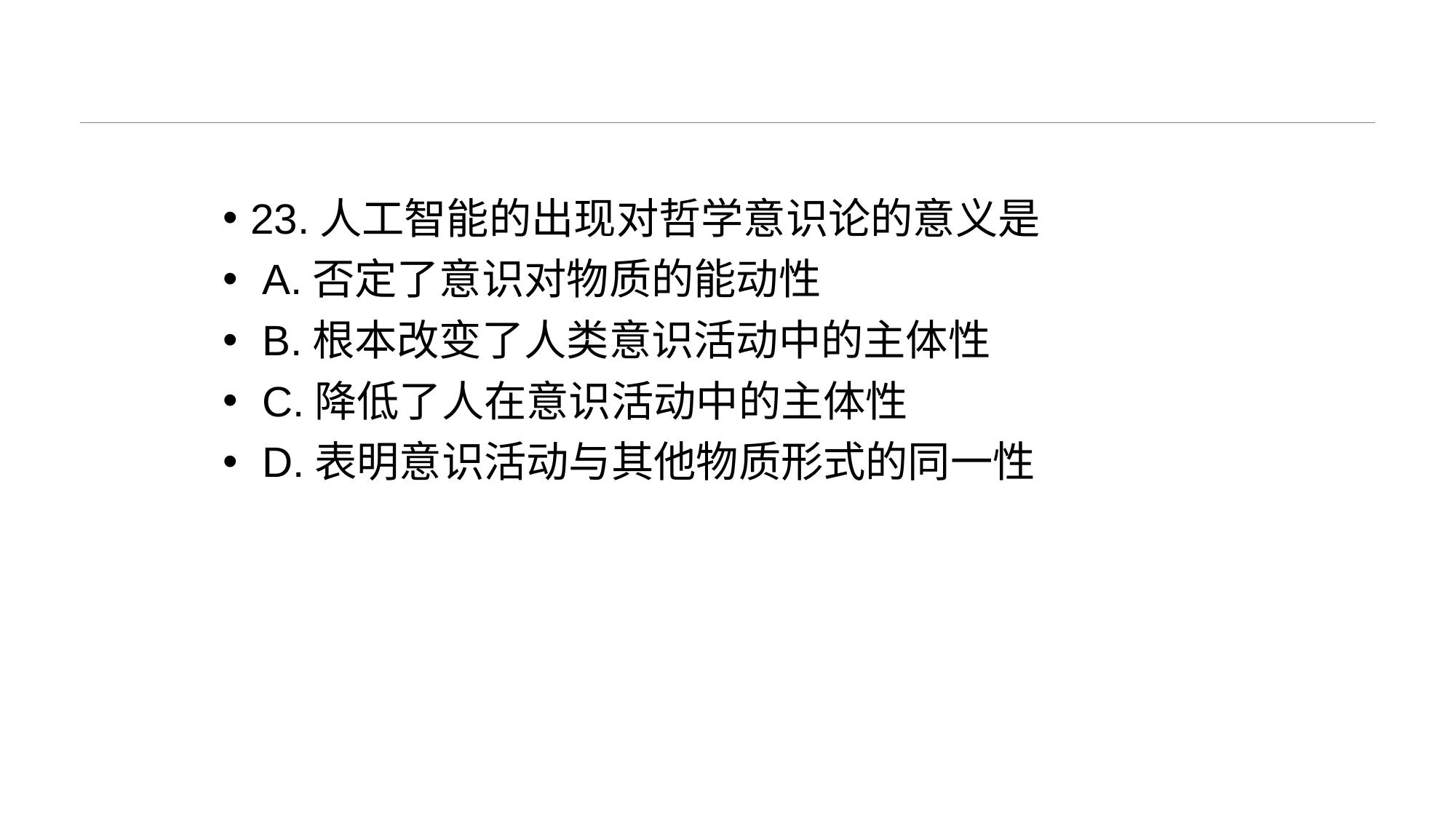

#
23.人工智能的出现对哲学意识论的意义是
 A.否定了意识对物质的能动性
 B.根本改变了人类意识活动中的主体性
 C.降低了人在意识活动中的主体性
 D.表明意识活动与其他物质形式的同一性